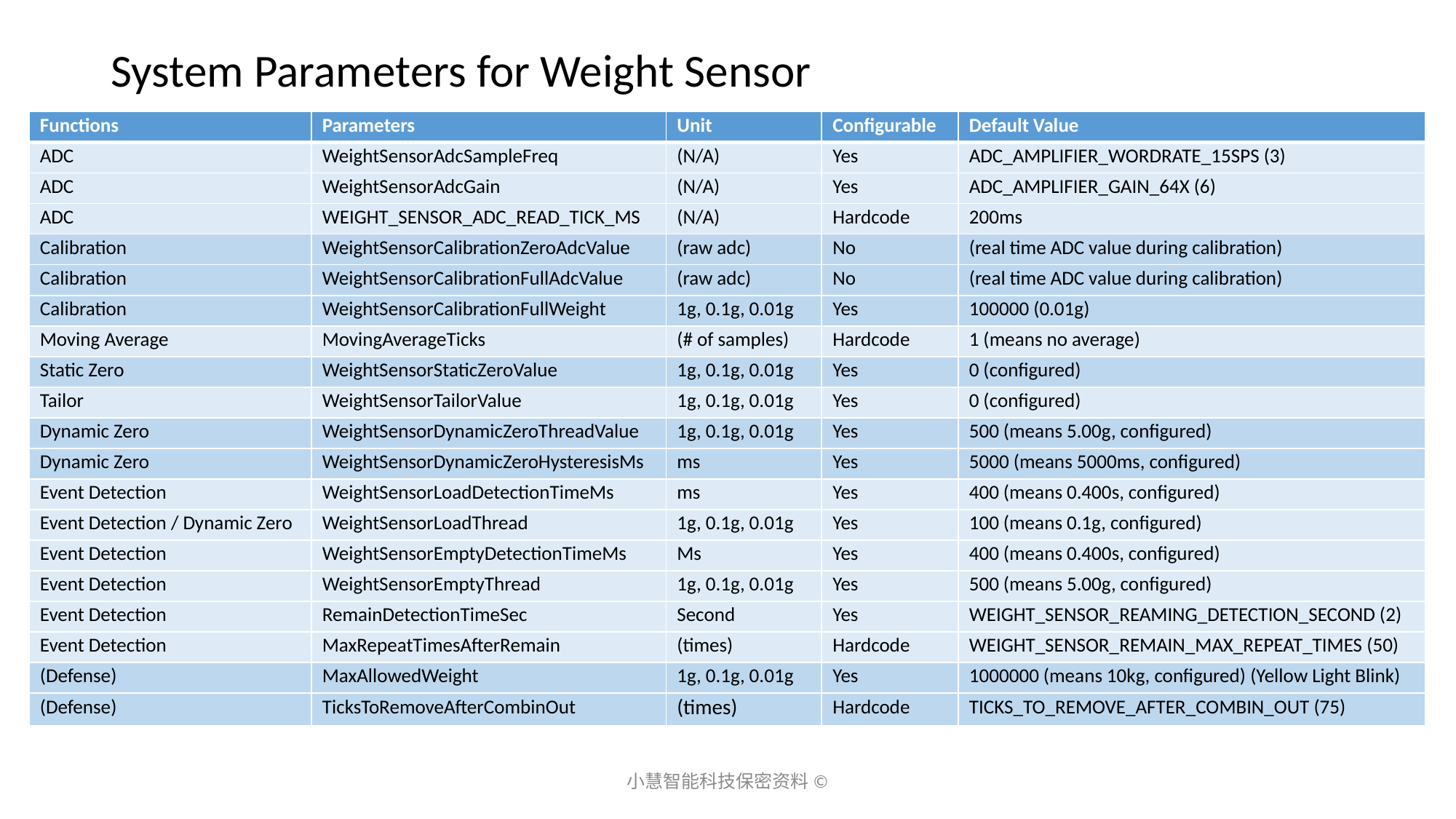

# System Parameters for Weight Sensor
| Functions | Parameters | Unit | Configurable | Default Value |
| --- | --- | --- | --- | --- |
| ADC | WeightSensorAdcSampleFreq | (N/A) | Yes | ADC\_AMPLIFIER\_WORDRATE\_15SPS (3) |
| ADC | WeightSensorAdcGain | (N/A) | Yes | ADC\_AMPLIFIER\_GAIN\_64X (6) |
| ADC | WEIGHT\_SENSOR\_ADC\_READ\_TICK\_MS | (N/A) | Hardcode | 200ms |
| Calibration | WeightSensorCalibrationZeroAdcValue | (raw adc) | No | (real time ADC value during calibration) |
| Calibration | WeightSensorCalibrationFullAdcValue | (raw adc) | No | (real time ADC value during calibration) |
| Calibration | WeightSensorCalibrationFullWeight | 1g, 0.1g, 0.01g | Yes | 100000 (0.01g) |
| Moving Average | MovingAverageTicks | (# of samples) | Hardcode | 1 (means no average) |
| Static Zero | WeightSensorStaticZeroValue | 1g, 0.1g, 0.01g | Yes | 0 (configured) |
| Tailor | WeightSensorTailorValue | 1g, 0.1g, 0.01g | Yes | 0 (configured) |
| Dynamic Zero | WeightSensorDynamicZeroThreadValue | 1g, 0.1g, 0.01g | Yes | 500 (means 5.00g, configured) |
| Dynamic Zero | WeightSensorDynamicZeroHysteresisMs | ms | Yes | 5000 (means 5000ms, configured) |
| Event Detection | WeightSensorLoadDetectionTimeMs | ms | Yes | 400 (means 0.400s, configured) |
| Event Detection / Dynamic Zero | WeightSensorLoadThread | 1g, 0.1g, 0.01g | Yes | 100 (means 0.1g, configured) |
| Event Detection | WeightSensorEmptyDetectionTimeMs | Ms | Yes | 400 (means 0.400s, configured) |
| Event Detection | WeightSensorEmptyThread | 1g, 0.1g, 0.01g | Yes | 500 (means 5.00g, configured) |
| Event Detection | RemainDetectionTimeSec | Second | Yes | WEIGHT\_SENSOR\_REAMING\_DETECTION\_SECOND (2) |
| Event Detection | MaxRepeatTimesAfterRemain | (times) | Hardcode | WEIGHT\_SENSOR\_REMAIN\_MAX\_REPEAT\_TIMES (50) |
| (Defense) | MaxAllowedWeight | 1g, 0.1g, 0.01g | Yes | 1000000 (means 10kg, configured) (Yellow Light Blink) |
| (Defense) | TicksToRemoveAfterCombinOut | (times) | Hardcode | TICKS\_TO\_REMOVE\_AFTER\_COMBIN\_OUT (75) |

小慧智能科技保密资料©
11